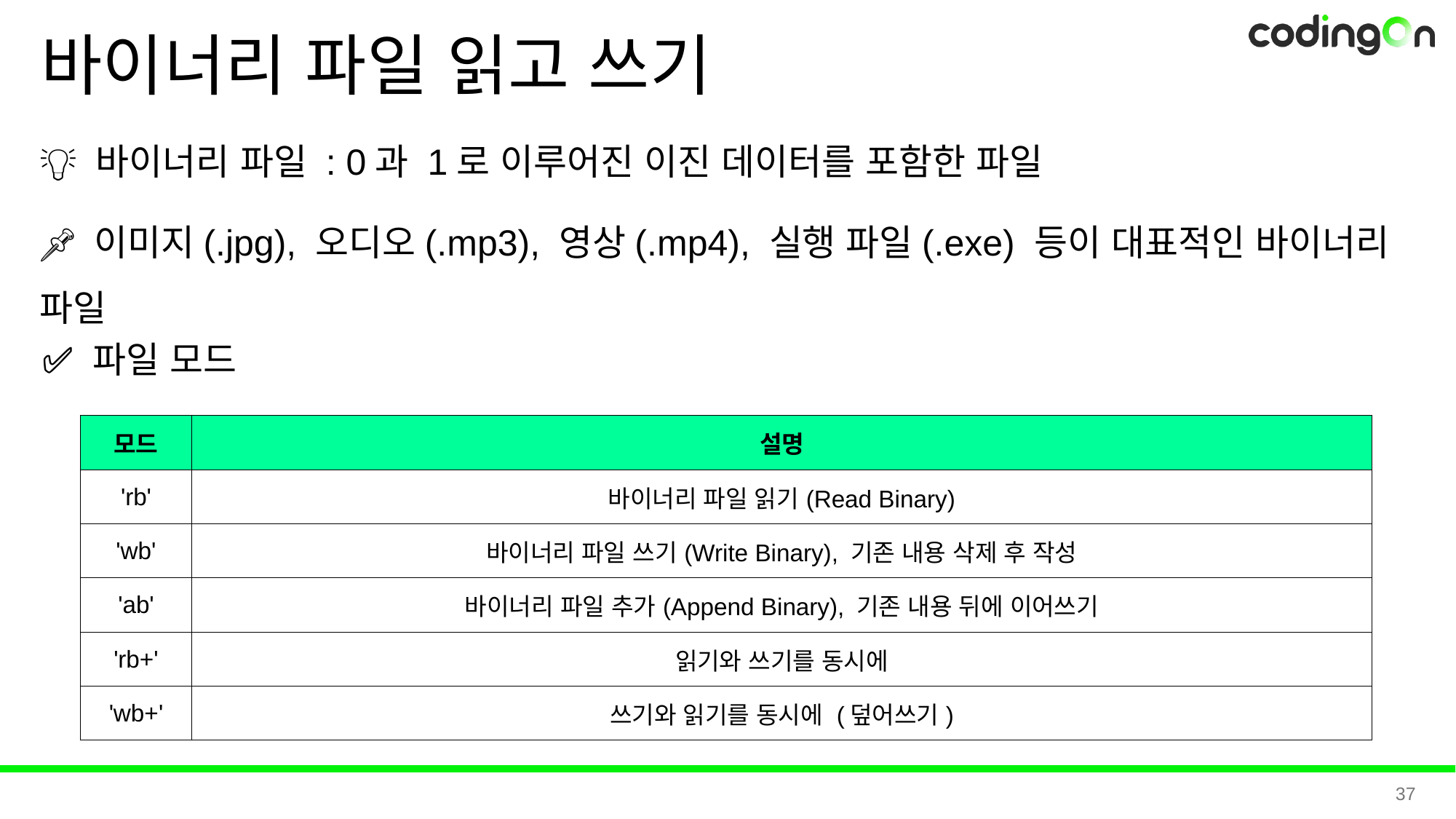

바이너리 파일 읽고 쓰기
💡 바이너리 파일 : 0과 1로 이루어진 이진 데이터를 포함한 파일
📌 이미지(.jpg), 오디오(.mp3), 영상(.mp4), 실행 파일(.exe) 등이 대표적인 바이너리 파일
✅ 파일 모드
| 모드 | 설명 |
| --- | --- |
| 'rb' | 바이너리 파일 읽기(Read Binary) |
| 'wb' | 바이너리 파일 쓰기(Write Binary), 기존 내용 삭제 후 작성 |
| 'ab' | 바이너리 파일 추가(Append Binary), 기존 내용 뒤에 이어쓰기 |
| 'rb+' | 읽기와 쓰기를 동시에 |
| 'wb+' | 쓰기와 읽기를 동시에 (덮어쓰기) |
37